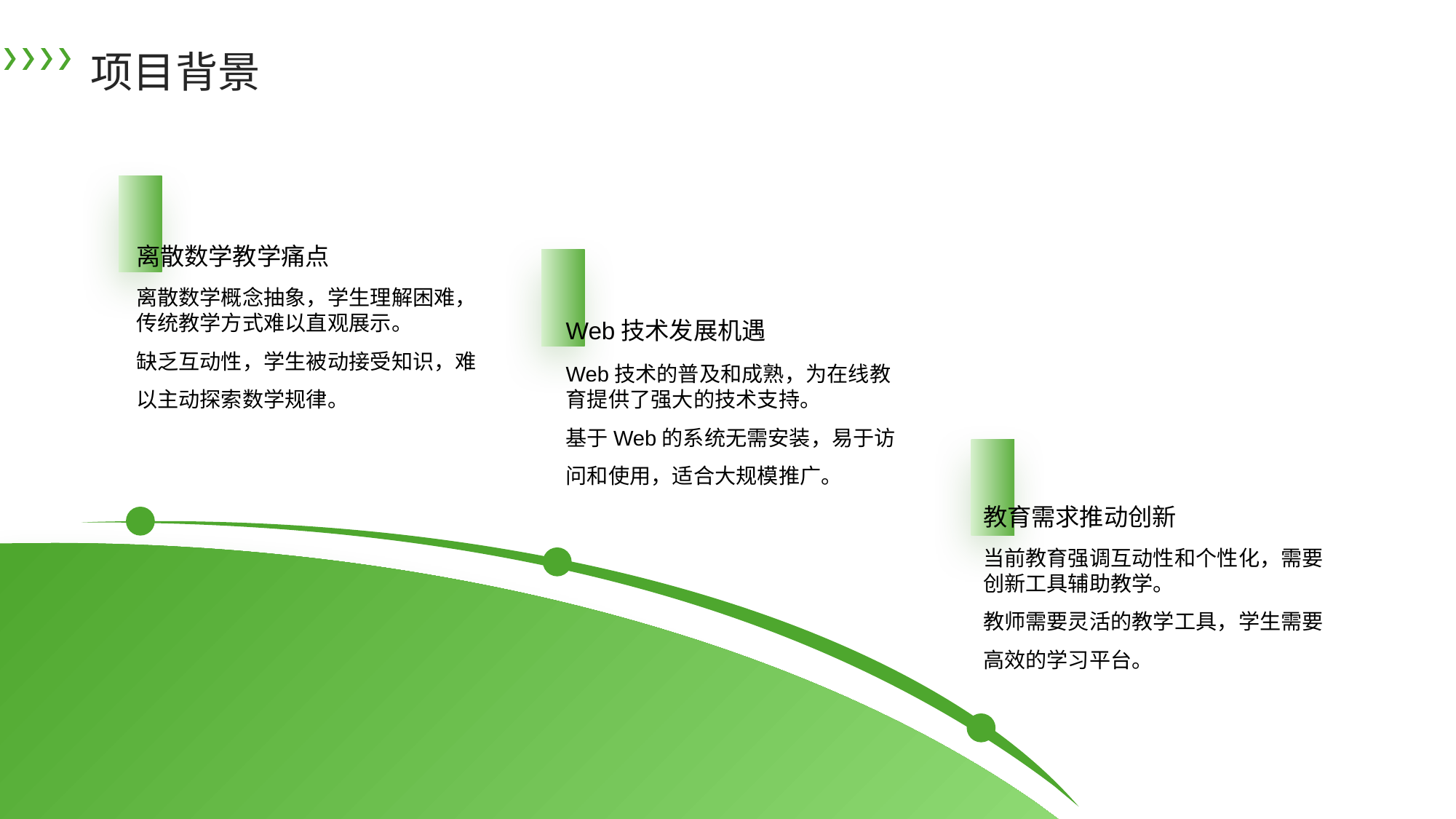

项目背景

离散数学教学痛点

Web技术发展机遇
离散数学概念抽象，学生理解困难，传统教学方式难以直观展示。
缺乏互动性，学生被动接受知识，难以主动探索数学规律。
Web技术的普及和成熟，为在线教育提供了强大的技术支持。
基于Web的系统无需安装，易于访问和使用，适合大规模推广。

教育需求推动创新

当前教育强调互动性和个性化，需要创新工具辅助教学。
教师需要灵活的教学工具，学生需要高效的学习平台。